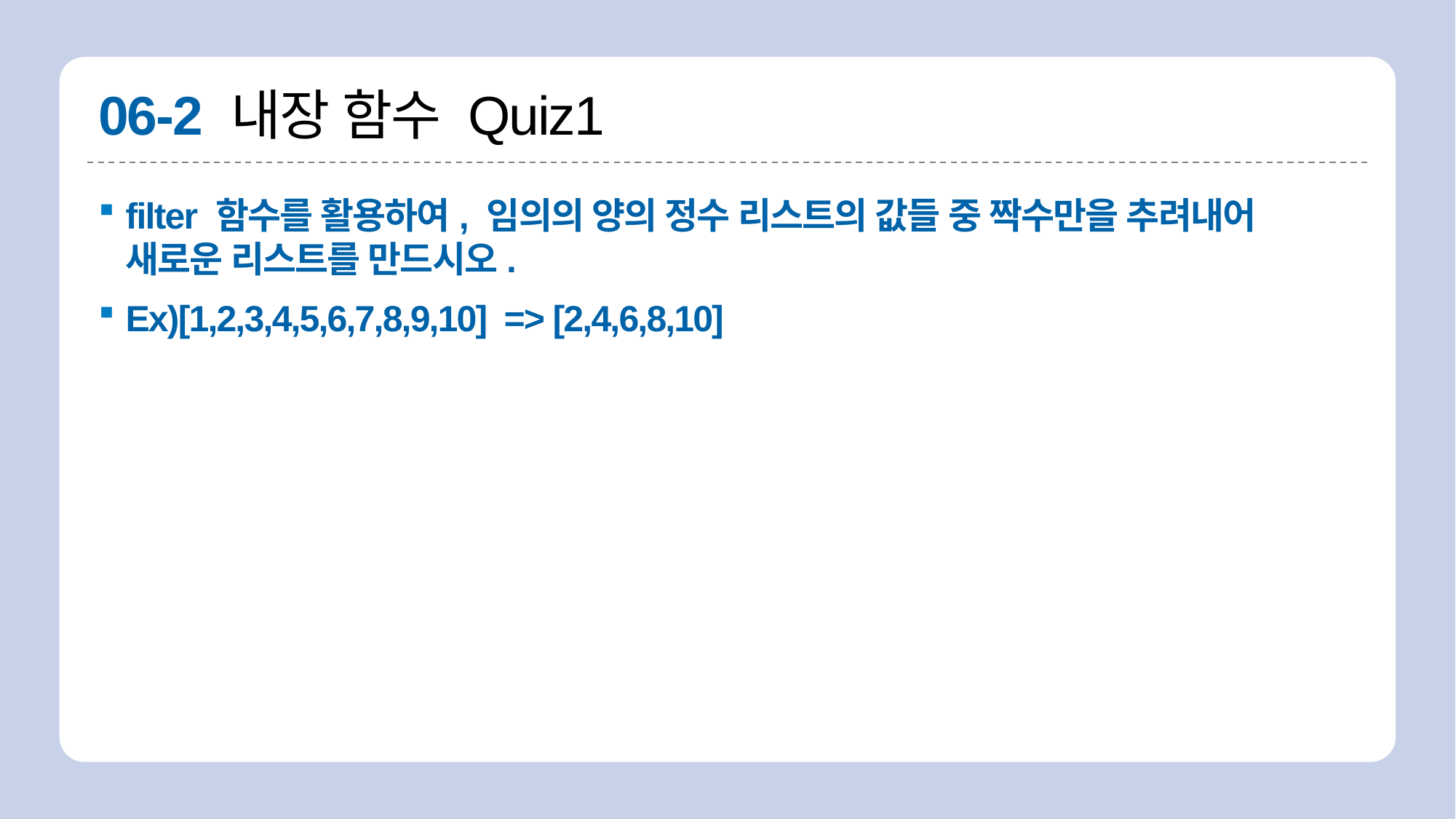

# 06-2 내장 함수 Quiz1
filter 함수를 활용하여, 임의의 양의 정수 리스트의 값들 중 짝수만을 추려내어 새로운 리스트를 만드시오.
Ex)[1,2,3,4,5,6,7,8,9,10]  => [2,4,6,8,10]